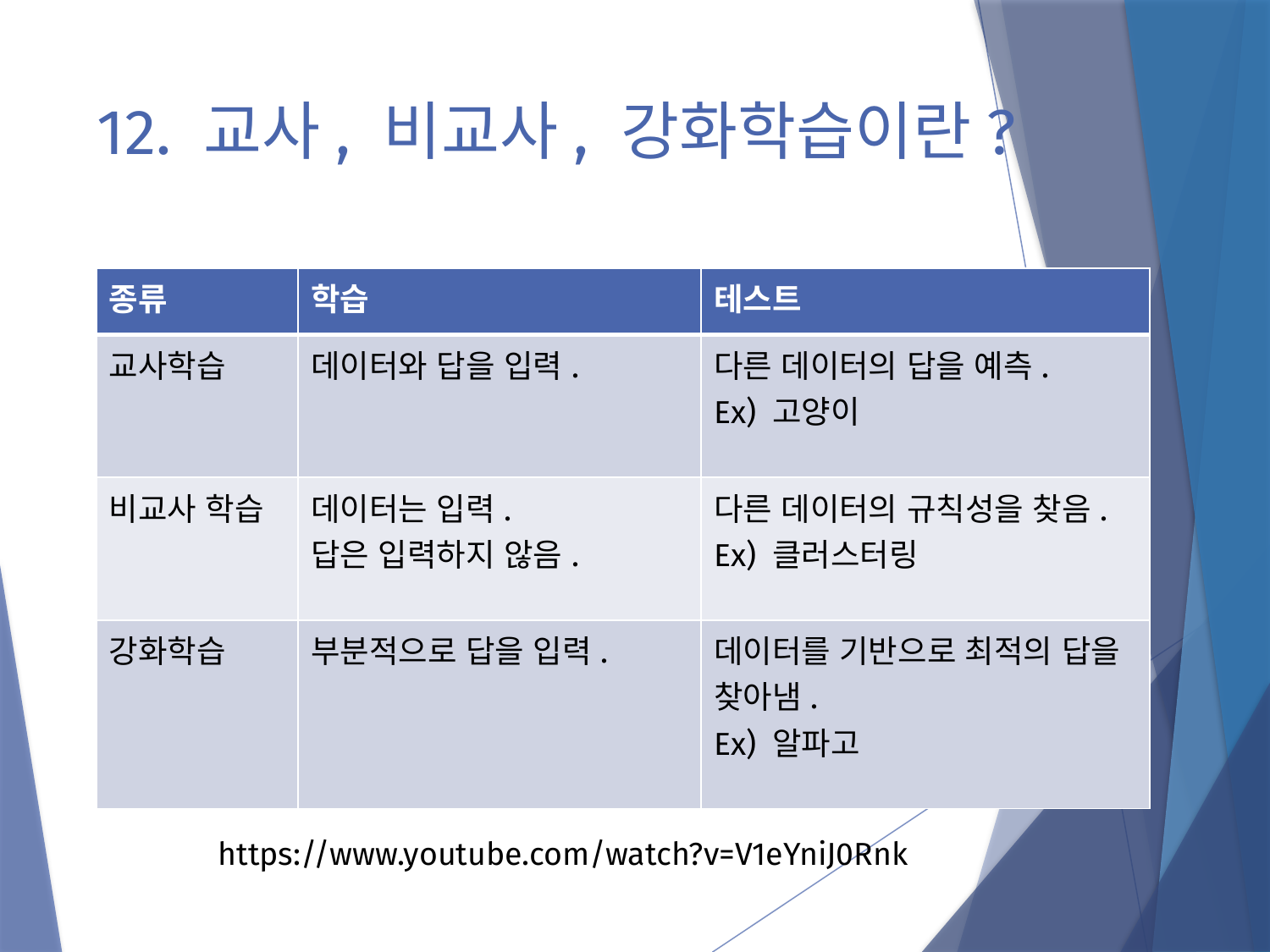

# 12. 교사, 비교사, 강화학습이란?
| 종류 | 학습 | 테스트 |
| --- | --- | --- |
| 교사학습 | 데이터와 답을 입력. | 다른 데이터의 답을 예측. Ex) 고양이 |
| 비교사 학습 | 데이터는 입력. 답은 입력하지 않음. | 다른 데이터의 규칙성을 찾음. Ex) 클러스터링 |
| 강화학습 | 부분적으로 답을 입력. | 데이터를 기반으로 최적의 답을 찾아냄. Ex) 알파고 |
https://www.youtube.com/watch?v=V1eYniJ0Rnk